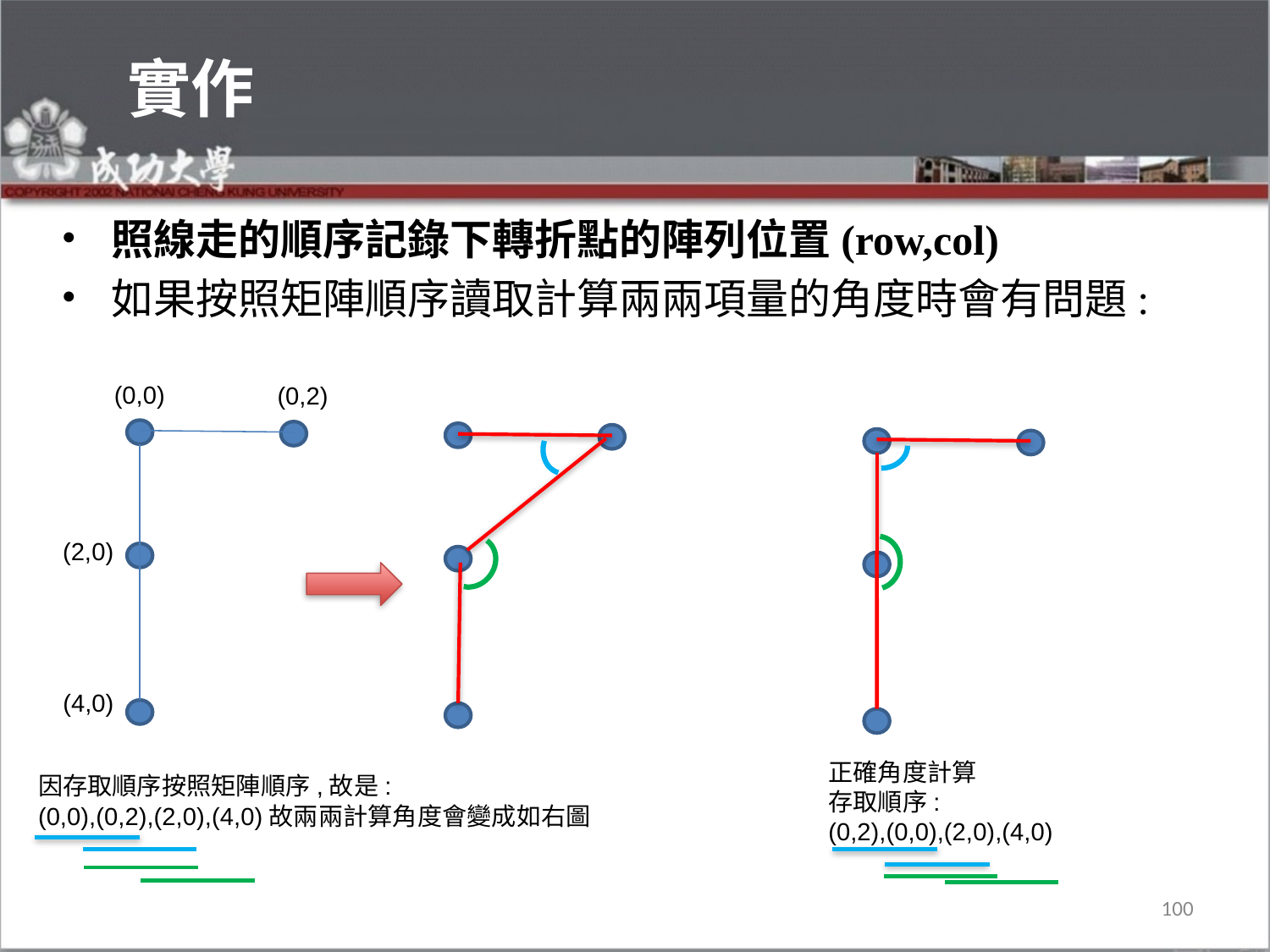

# 實作
照線走的順序記錄下轉折點的陣列位置(row,col)
如果按照矩陣順序讀取計算兩兩項量的角度時會有問題:
(0,0)
(0,2)

(2,0)

(4,0)

正確角度計算
存取順序:
(0,2),(0,0),(2,0),(4,0)
因存取順序按照矩陣順序,故是:
(0,0),(0,2),(2,0),(4,0)故兩兩計算角度會變成如右圖
100